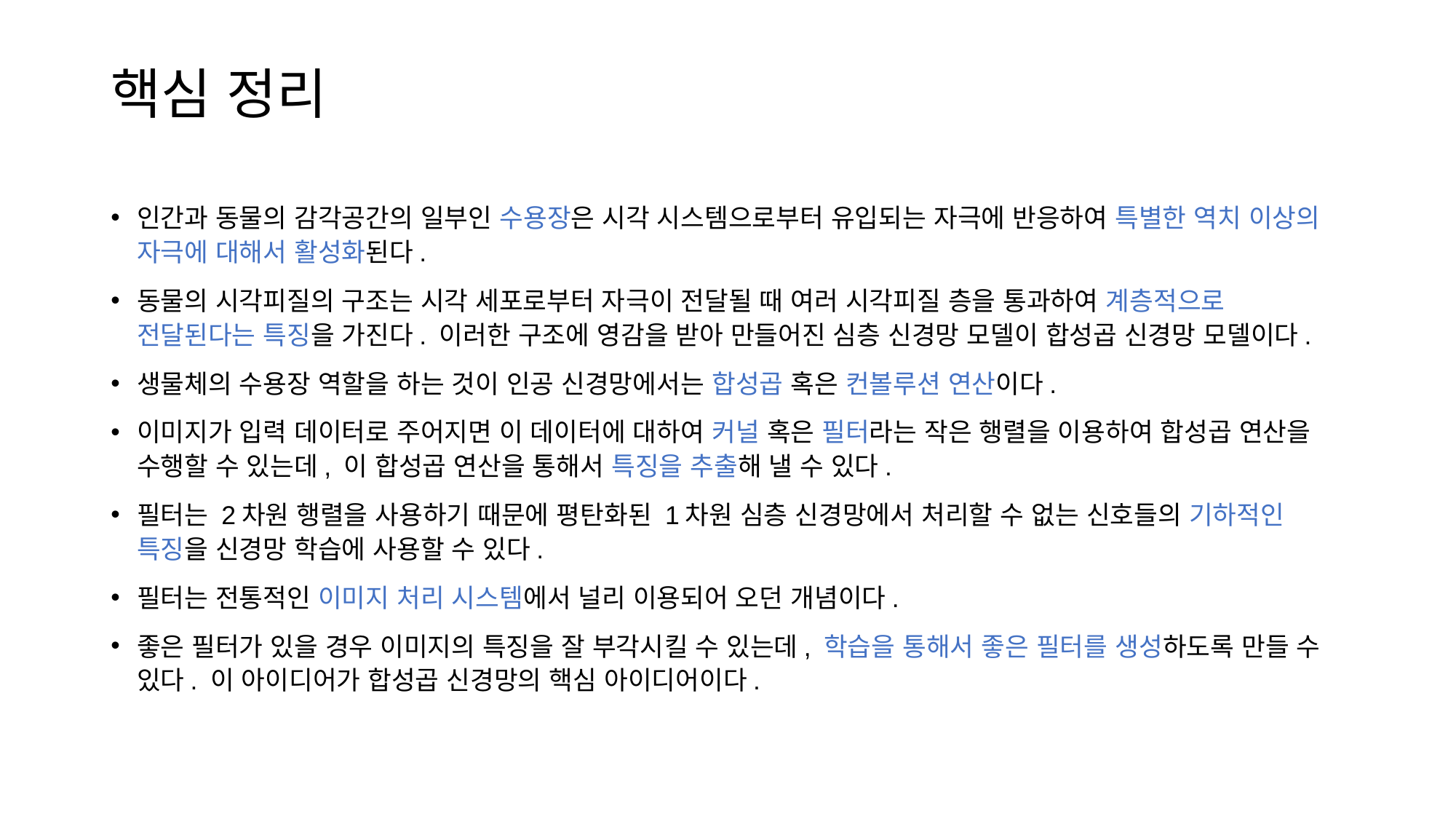

# 핵심 정리
인간과 동물의 감각공간의 일부인 수용장은 시각 시스템으로부터 유입되는 자극에 반응하여 특별한 역치 이상의 자극에 대해서 활성화된다.
동물의 시각피질의 구조는 시각 세포로부터 자극이 전달될 때 여러 시각피질 층을 통과하여 계층적으로 전달된다는 특징을 가진다. 이러한 구조에 영감을 받아 만들어진 심층 신경망 모델이 합성곱 신경망 모델이다.
생물체의 수용장 역할을 하는 것이 인공 신경망에서는 합성곱 혹은 컨볼루션 연산이다.
이미지가 입력 데이터로 주어지면 이 데이터에 대하여 커널 혹은 필터라는 작은 행렬을 이용하여 합성곱 연산을 수행할 수 있는데, 이 합성곱 연산을 통해서 특징을 추출해 낼 수 있다.
필터는 2차원 행렬을 사용하기 때문에 평탄화된 1차원 심층 신경망에서 처리할 수 없는 신호들의 기하적인 특징을 신경망 학습에 사용할 수 있다.
필터는 전통적인 이미지 처리 시스템에서 널리 이용되어 오던 개념이다.
좋은 필터가 있을 경우 이미지의 특징을 잘 부각시킬 수 있는데, 학습을 통해서 좋은 필터를 생성하도록 만들 수 있다. 이 아이디어가 합성곱 신경망의 핵심 아이디어이다.